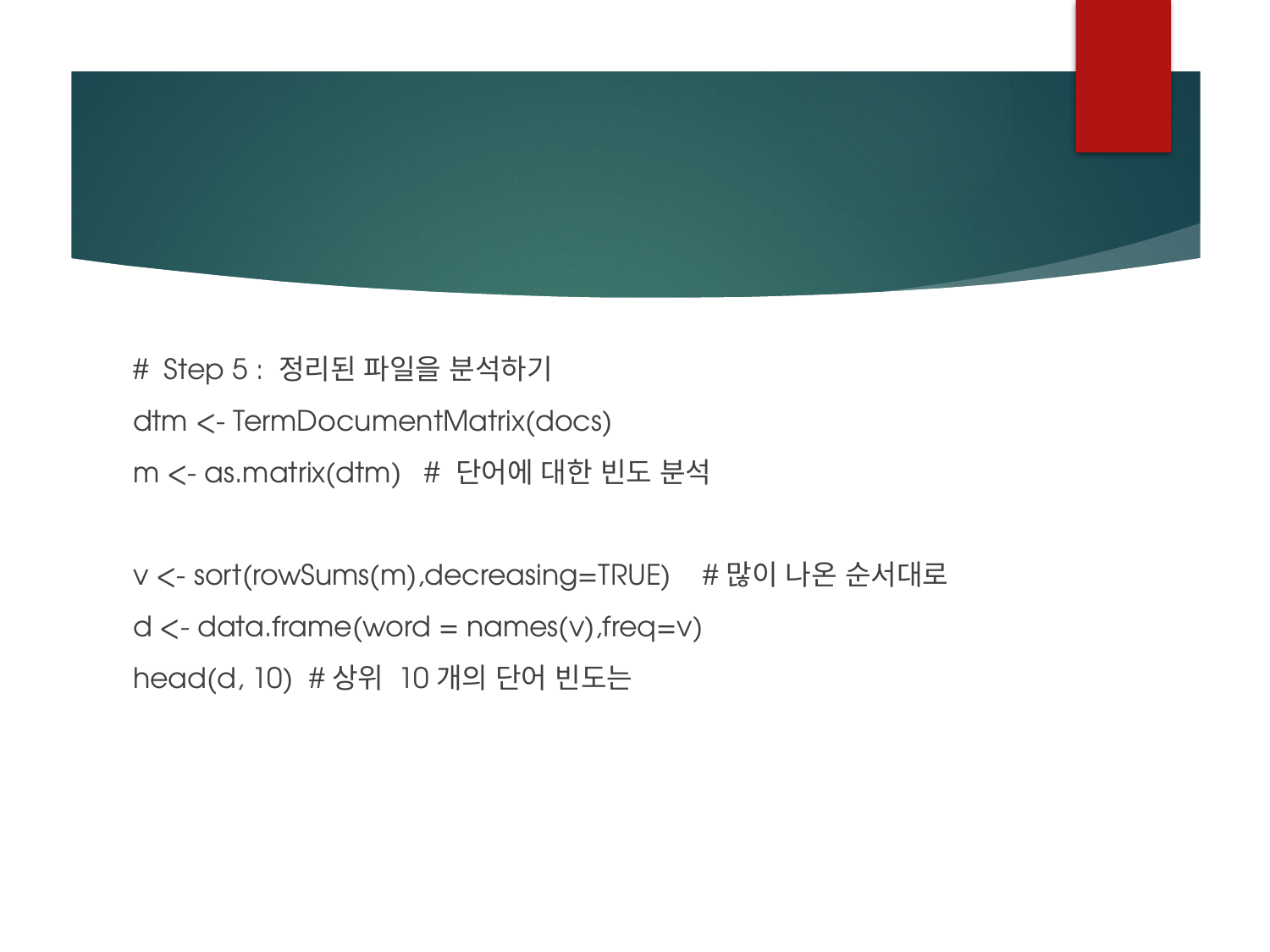

#
#  Step 5 : 정리된 파일을 분석하기
dtm <- TermDocumentMatrix(docs)
m <- as.matrix(dtm)   # 단어에 대한 빈도 분석

v <- sort(rowSums(m),decreasing=TRUE)    #많이 나온 순서대로
d <- data.frame(word = names(v),freq=v)
head(d, 10)  #상위 10개의 단어 빈도는